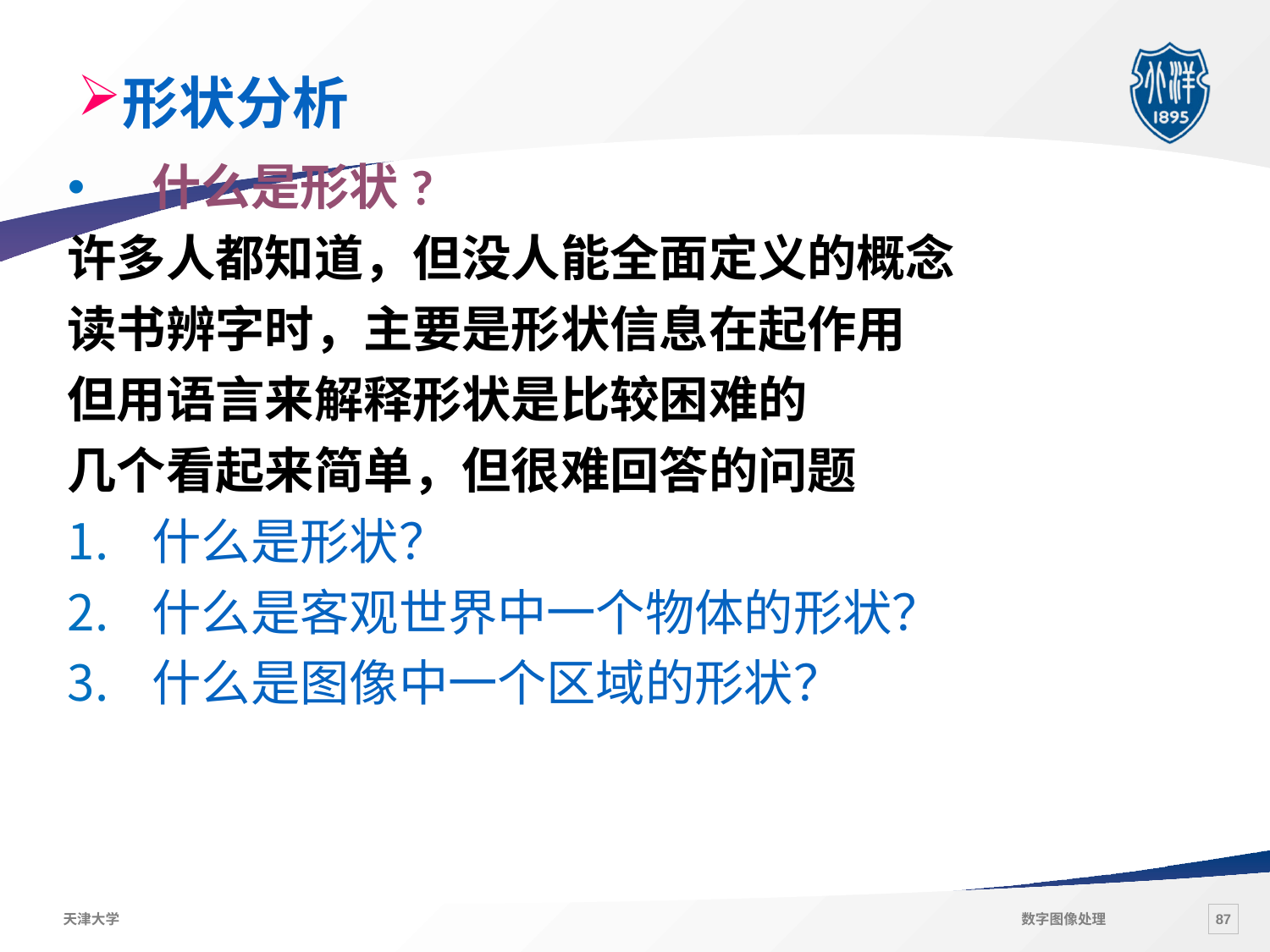

# 形状分析
什么是形状?
许多人都知道，但没人能全面定义的概念
读书辨字时，主要是形状信息在起作用
但用语言来解释形状是比较困难的
几个看起来简单，但很难回答的问题
什么是形状？
什么是客观世界中一个物体的形状？
什么是图像中一个区域的形状？